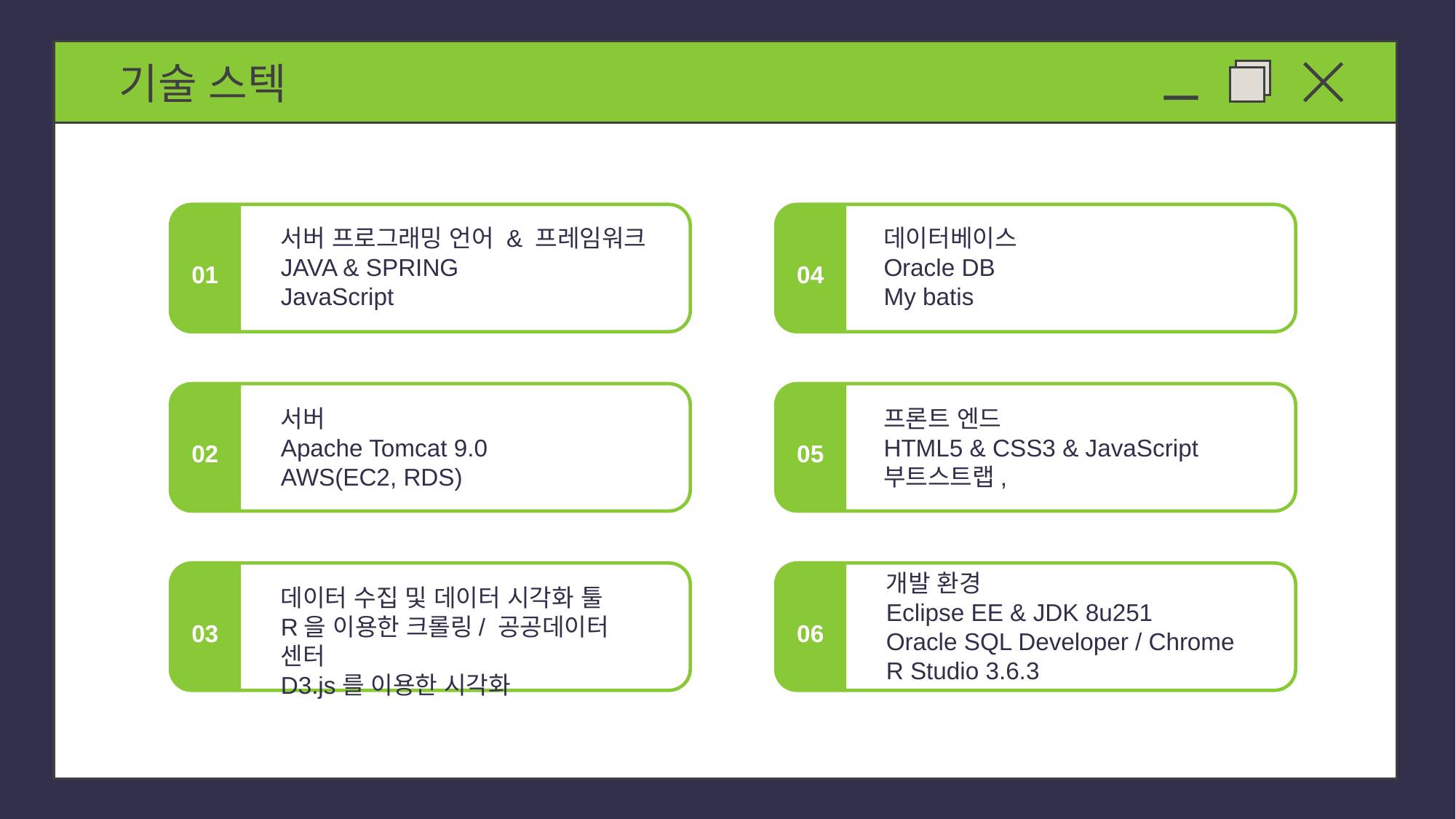

기술 스텍

서버 프로그래밍 언어 & 프레임워크
JAVA & SPRING
JavaScript
데이터베이스
Oracle DB
My batis

01
04

서버
Apache Tomcat 9.0
AWS(EC2, RDS)

프론트 엔드
HTML5 & CSS3 & JavaScript
부트스트랩,

02
05

개발 환경
Eclipse EE & JDK 8u251
Oracle SQL Developer / Chrome
R Studio 3.6.3
데이터 수집 및 데이터 시각화 툴
R을 이용한 크롤링/ 공공데이터 센터
D3.js를 이용한 시각화

03
06